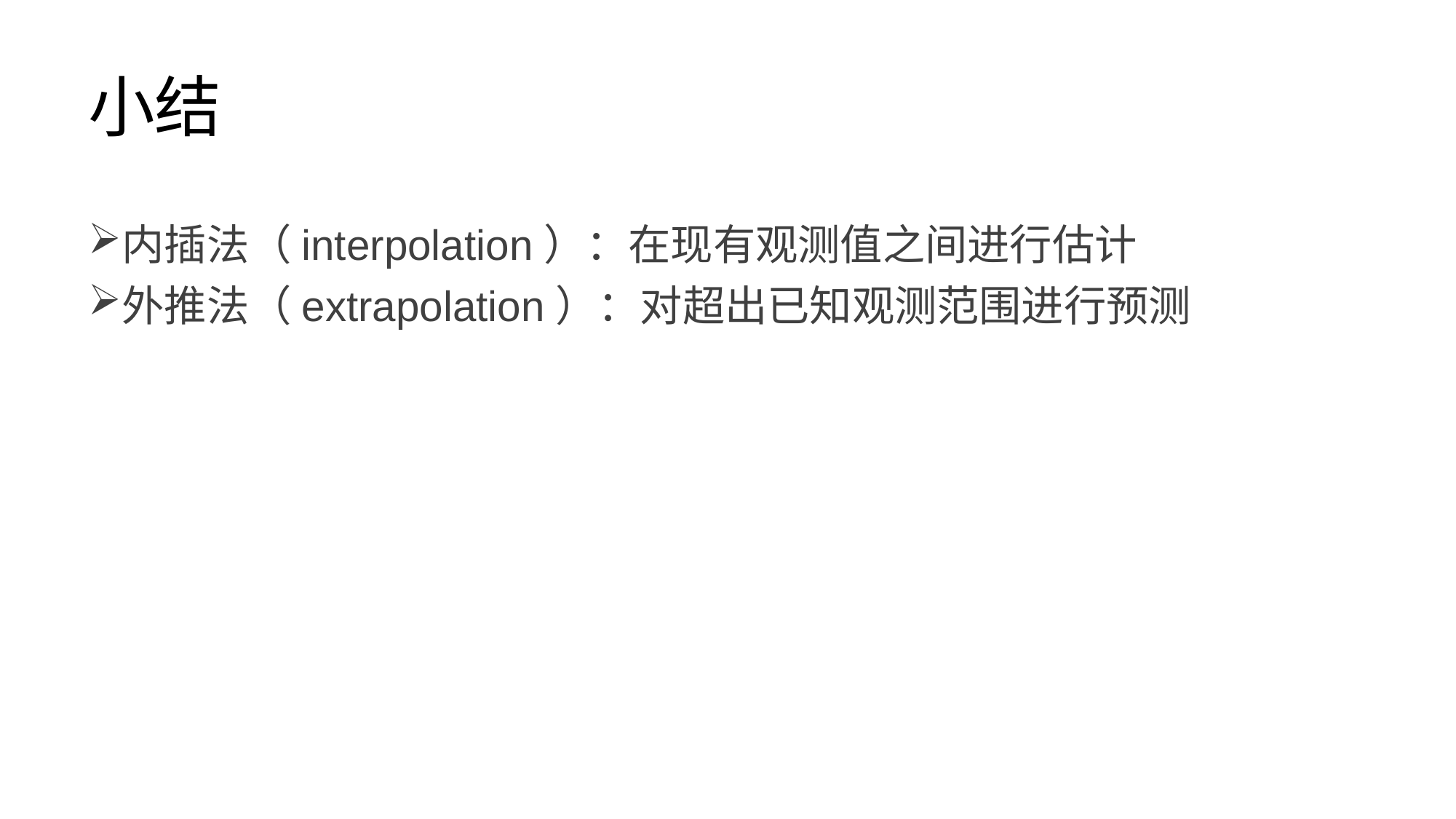

# 小结
内插法（interpolation）：在现有观测值之间进行估计
外推法（extrapolation）：对超出已知观测范围进行预测